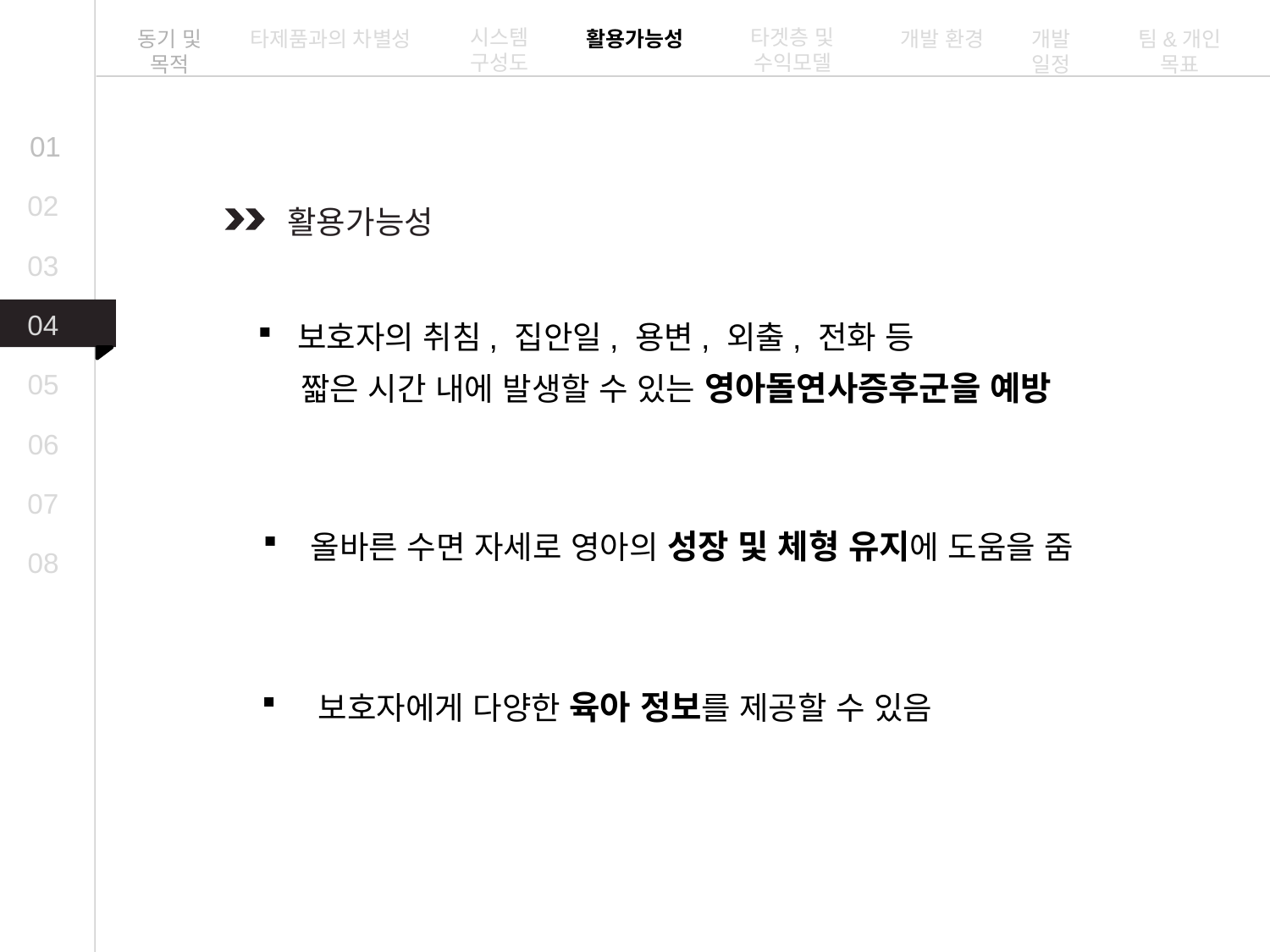

시스템 구성도
타겟층 및 수익모델
동기 및 목적
타제품과의 차별성
활용가능성
개발 환경
개발 일정
팀&개인 목표
01
02
활용가능성

03

보호자의 취침, 집안일, 용변, 외출, 전화 등
    짧은 시간 내에 발생할 수 있는 영아돌연사증후군을 예방
04

05
06
07
올바른 수면 자세로 영아의 성장 및 체형 유지에 도움을 줌
08
 보호자에게 다양한 육아 정보를 제공할 수 있음